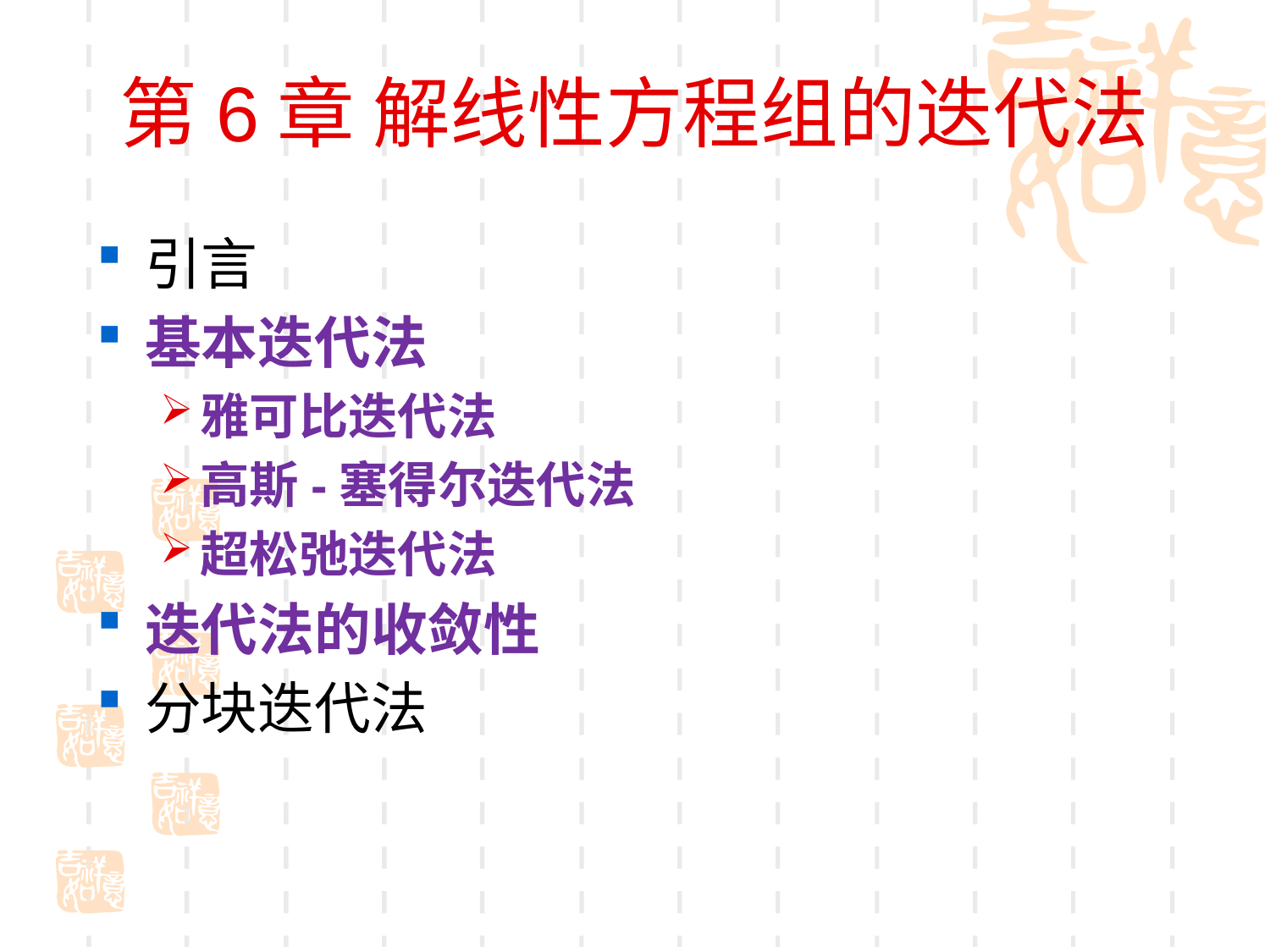

# 第6章 解线性方程组的迭代法
引言
基本迭代法
雅可比迭代法
高斯-塞得尔迭代法
超松弛迭代法
迭代法的收敛性
分块迭代法
90